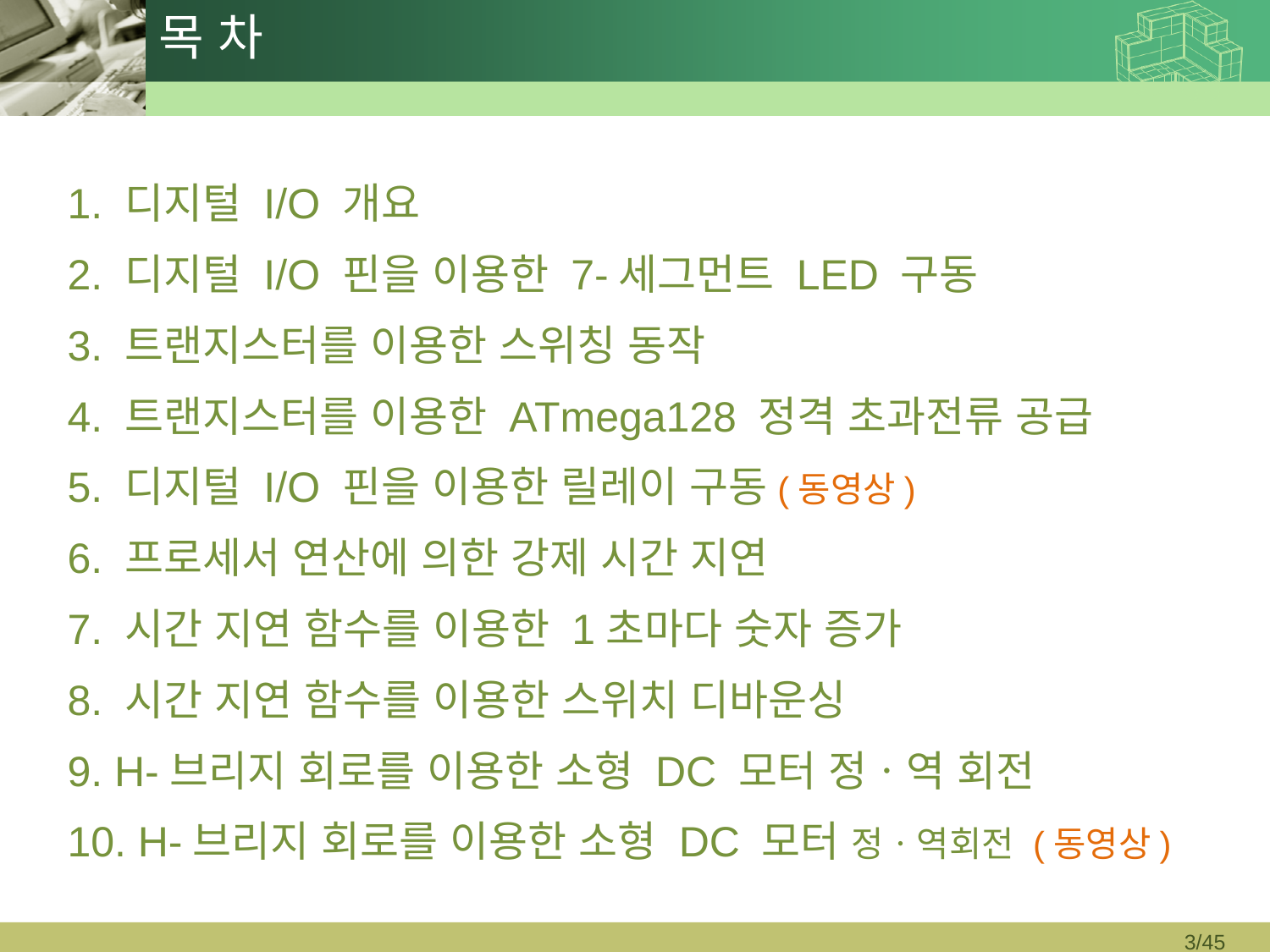

# 목 차
1. 디지털 I/O 개요
2. 디지털 I/O 핀을 이용한 7-세그먼트 LED 구동
3. 트랜지스터를 이용한 스위칭 동작
4. 트랜지스터를 이용한 ATmega128 정격 초과전류 공급
5. 디지털 I/O 핀을 이용한 릴레이 구동(동영상)
6. 프로세서 연산에 의한 강제 시간 지연
7. 시간 지연 함수를 이용한 1초마다 숫자 증가
8. 시간 지연 함수를 이용한 스위치 디바운싱
9. H-브리지 회로를 이용한 소형 DC 모터 정ㆍ역 회전
10. H-브리지 회로를 이용한 소형 DC 모터 정ㆍ역회전 (동영상)